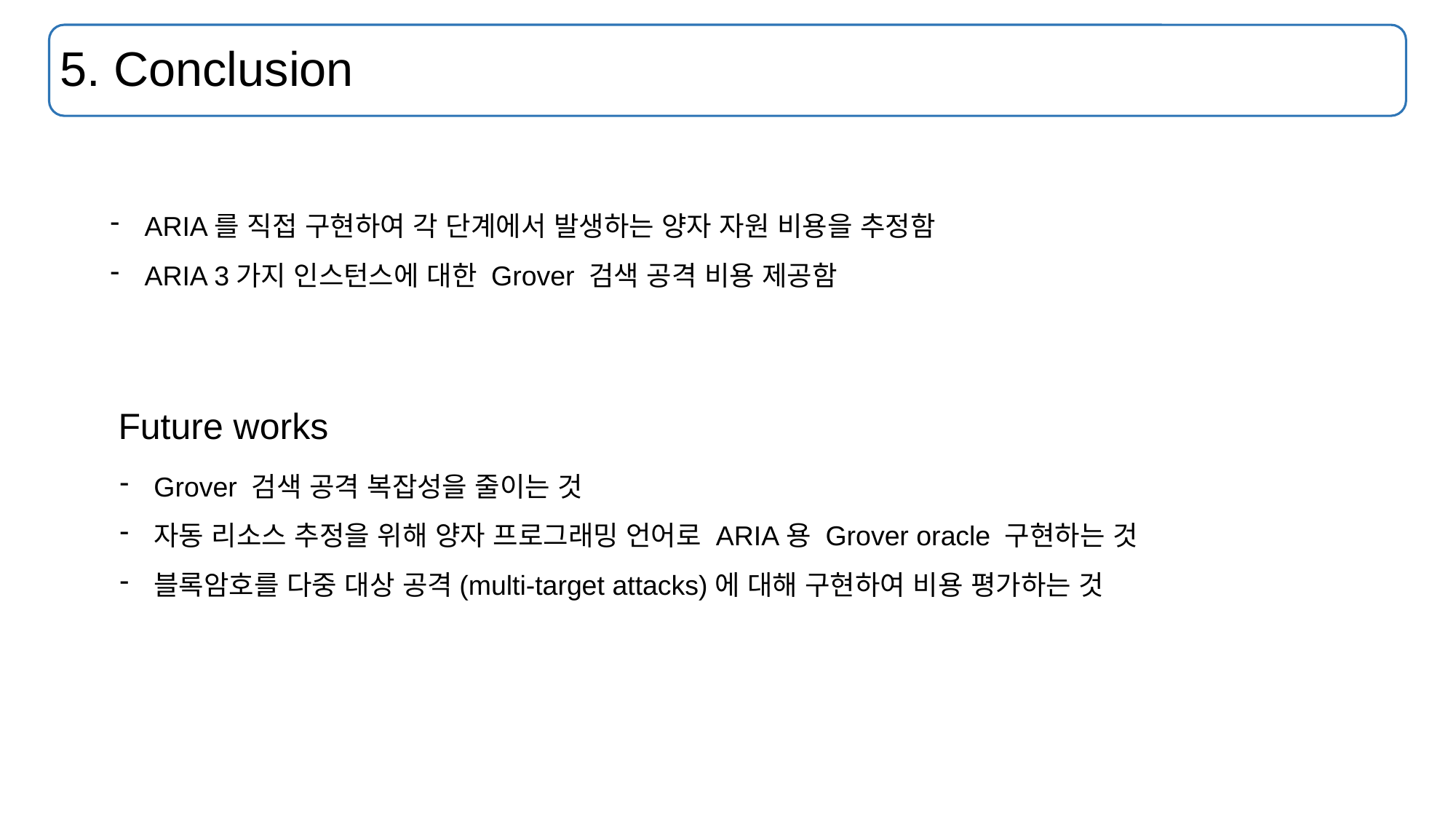

# 5. Conclusion
ARIA를 직접 구현하여 각 단계에서 발생하는 양자 자원 비용을 추정함
ARIA 3가지 인스턴스에 대한 Grover 검색 공격 비용 제공함
Future works
Grover 검색 공격 복잡성을 줄이는 것
자동 리소스 추정을 위해 양자 프로그래밍 언어로 ARIA용 Grover oracle 구현하는 것
블록암호를 다중 대상 공격(multi-target attacks)에 대해 구현하여 비용 평가하는 것